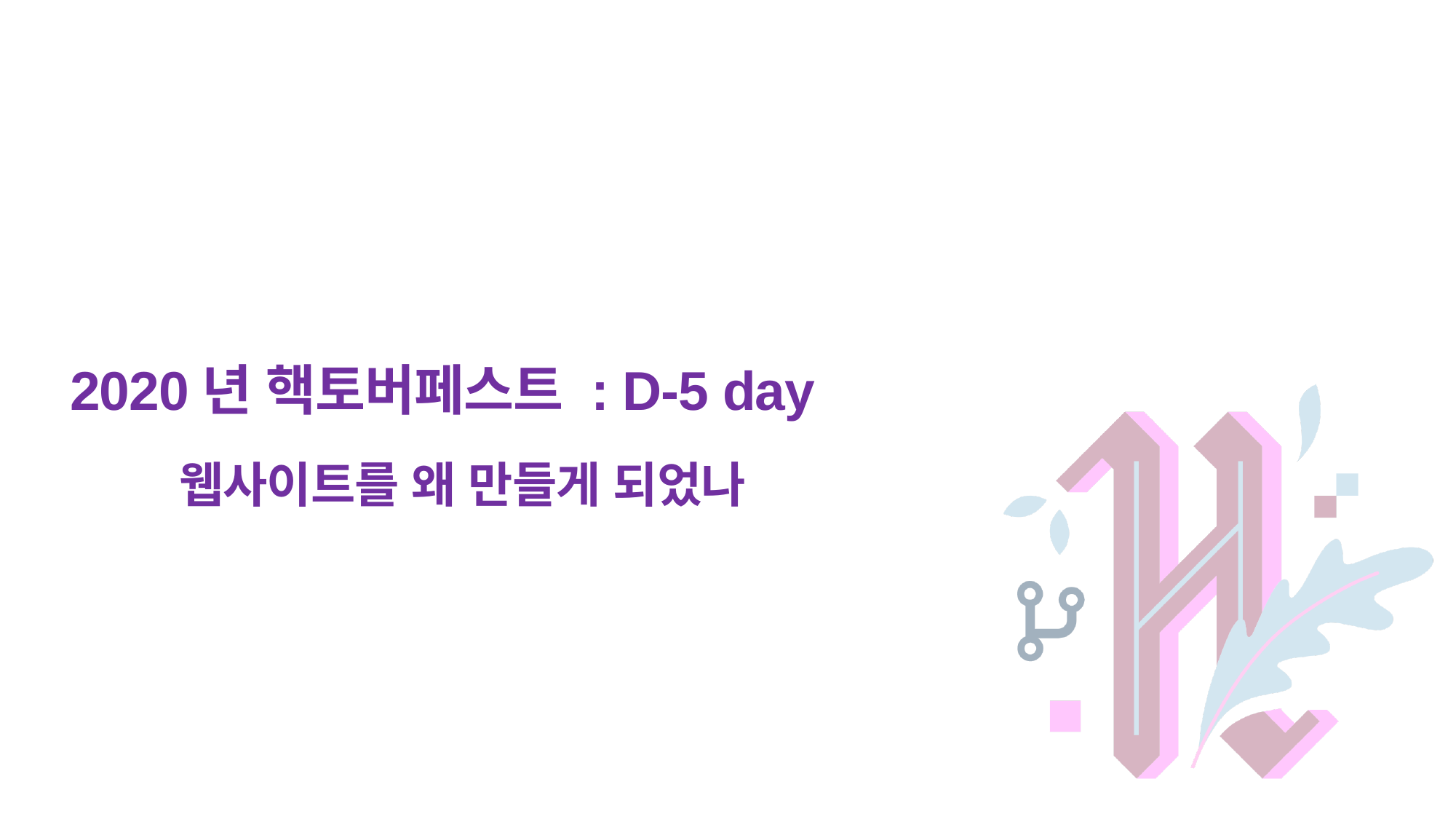

# 2020년 핵토버페스트 : D-5 day
	웹사이트를 왜 만들게 되었나